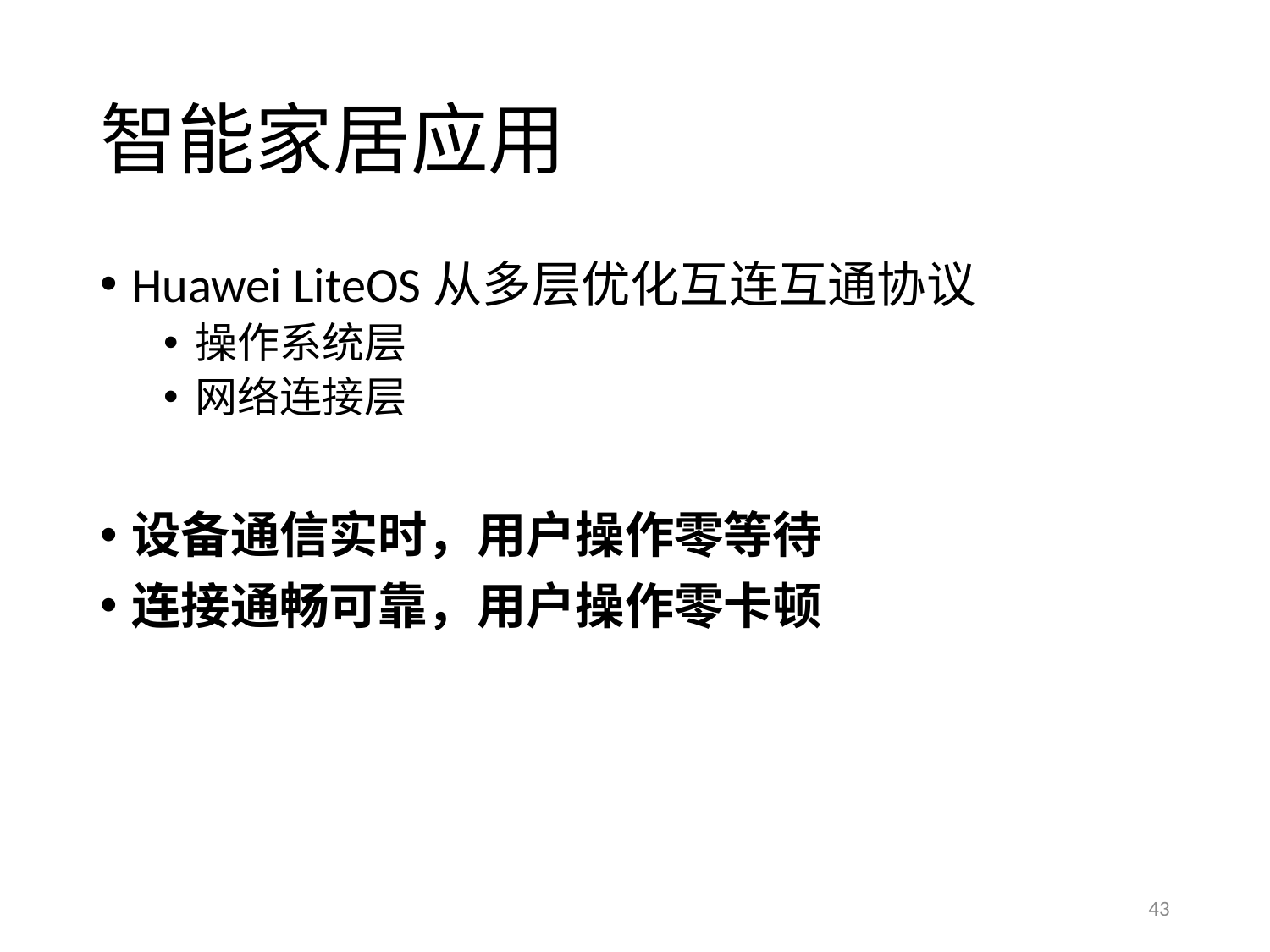

# 智能家居应用
Huawei LiteOS从多层优化互连互通协议
操作系统层
网络连接层

设备通信实时，用户操作零等待
连接通畅可靠，用户操作零卡顿

43